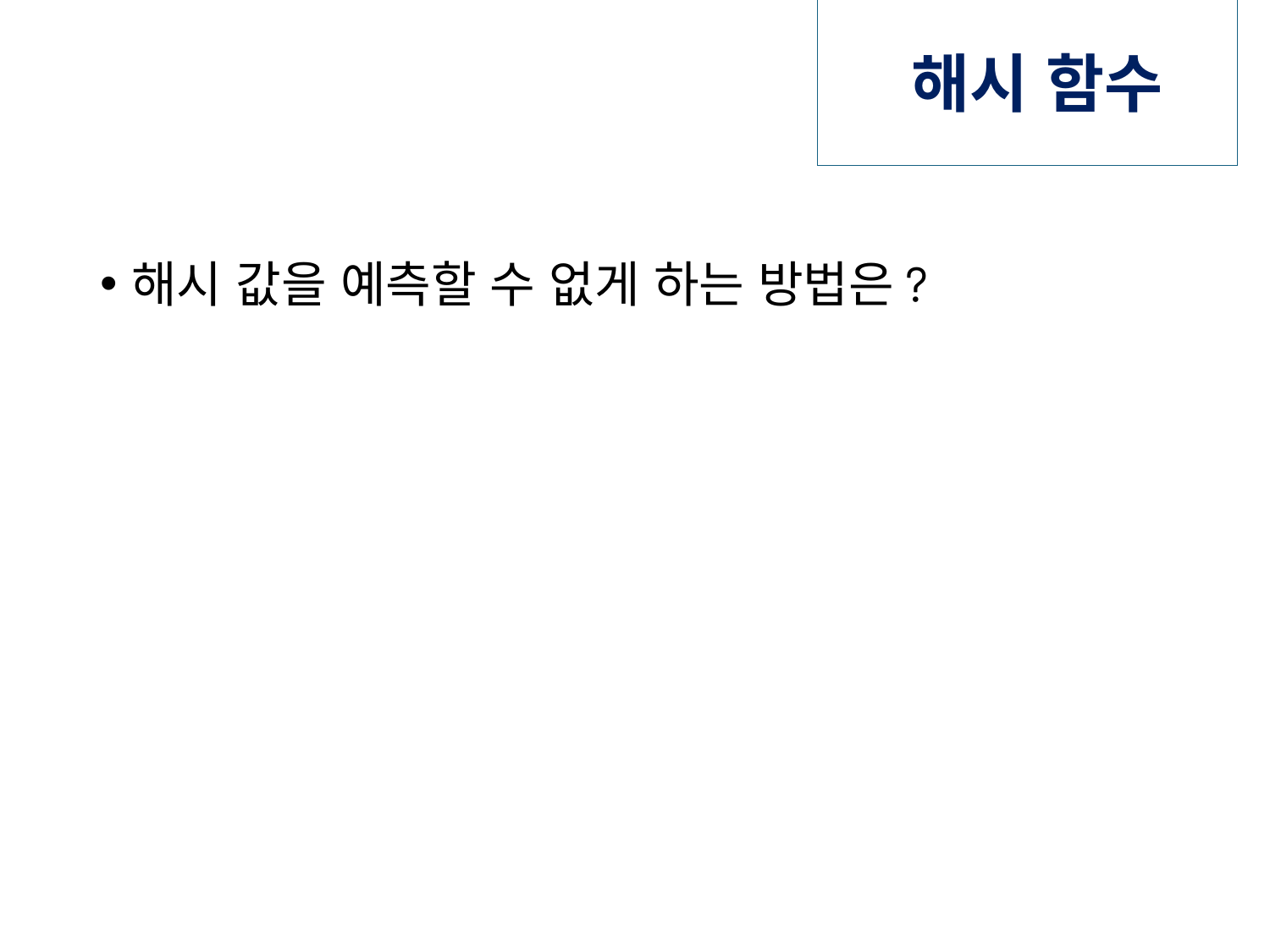

# 해시 함수
해시 값을 예측할 수 없게 하는 방법은?